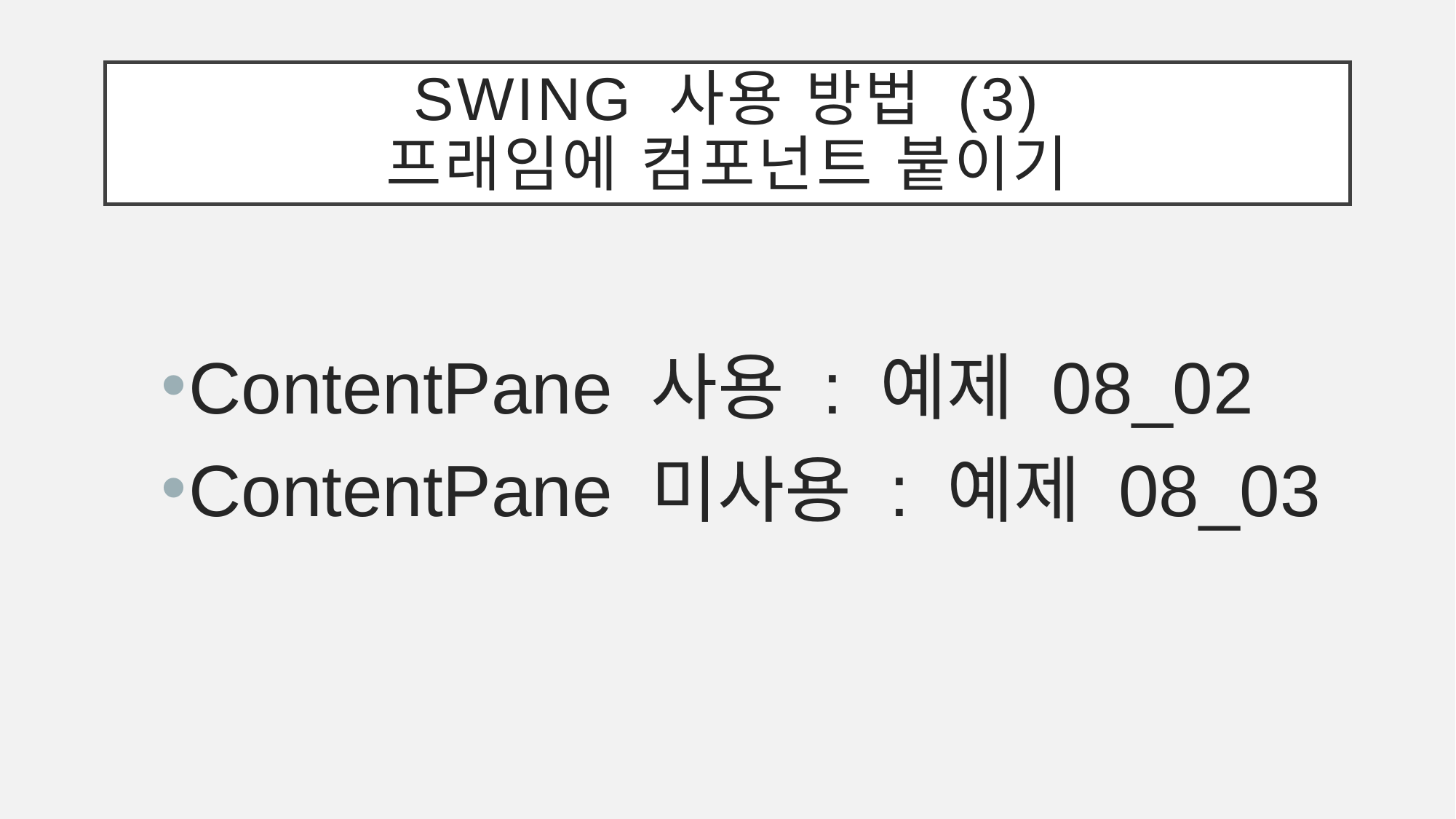

# Swing 사용 방법 (3) 프래임에 컴포넌트 붙이기
ContentPane 사용 : 예제 08_02
ContentPane 미사용 : 예제 08_03